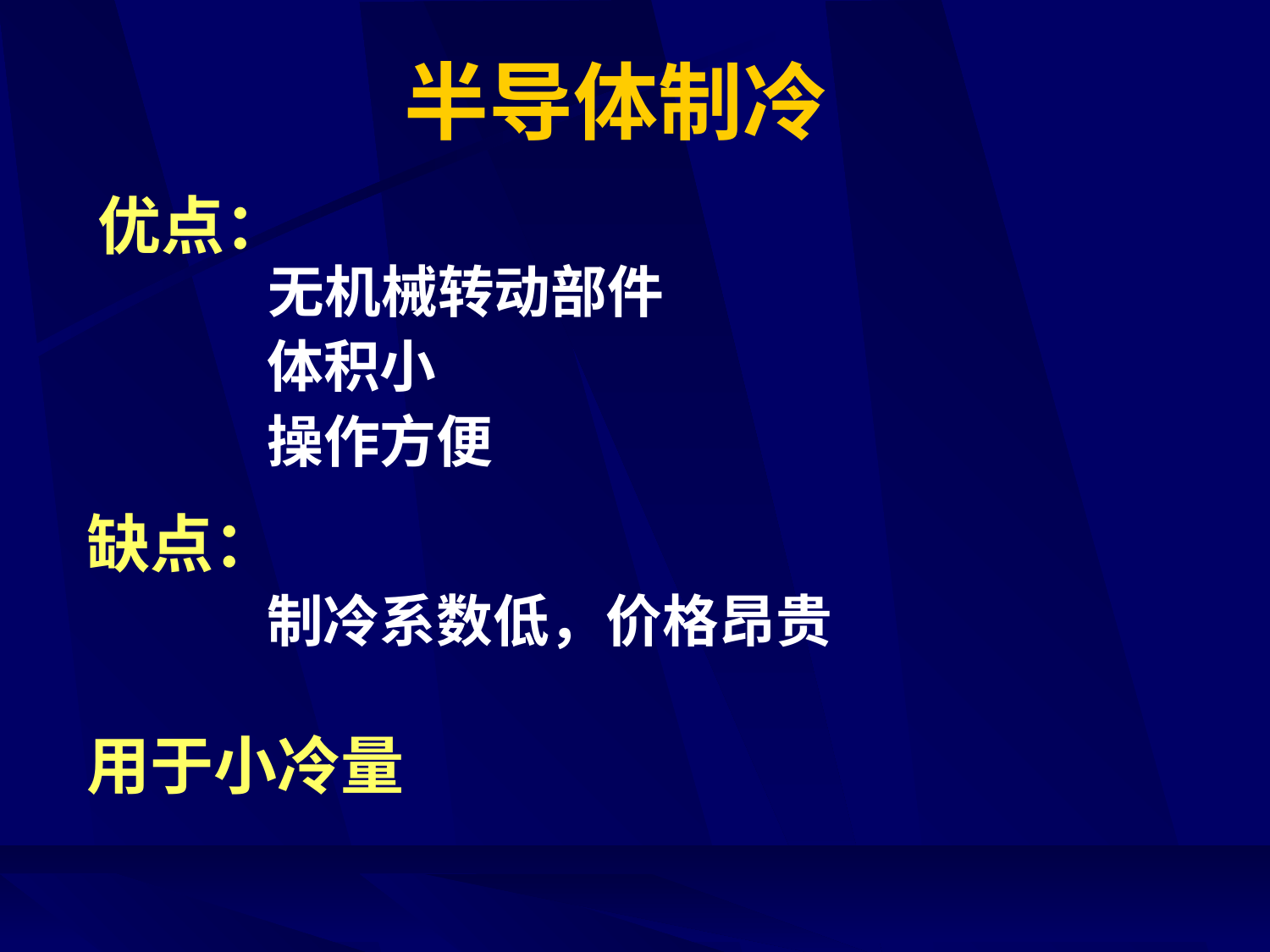

# 半导体制冷
优点：
无机械转动部件
体积小
操作方便
缺点：
制冷系数低，价格昂贵
| 用于小冷量 |
| --- |